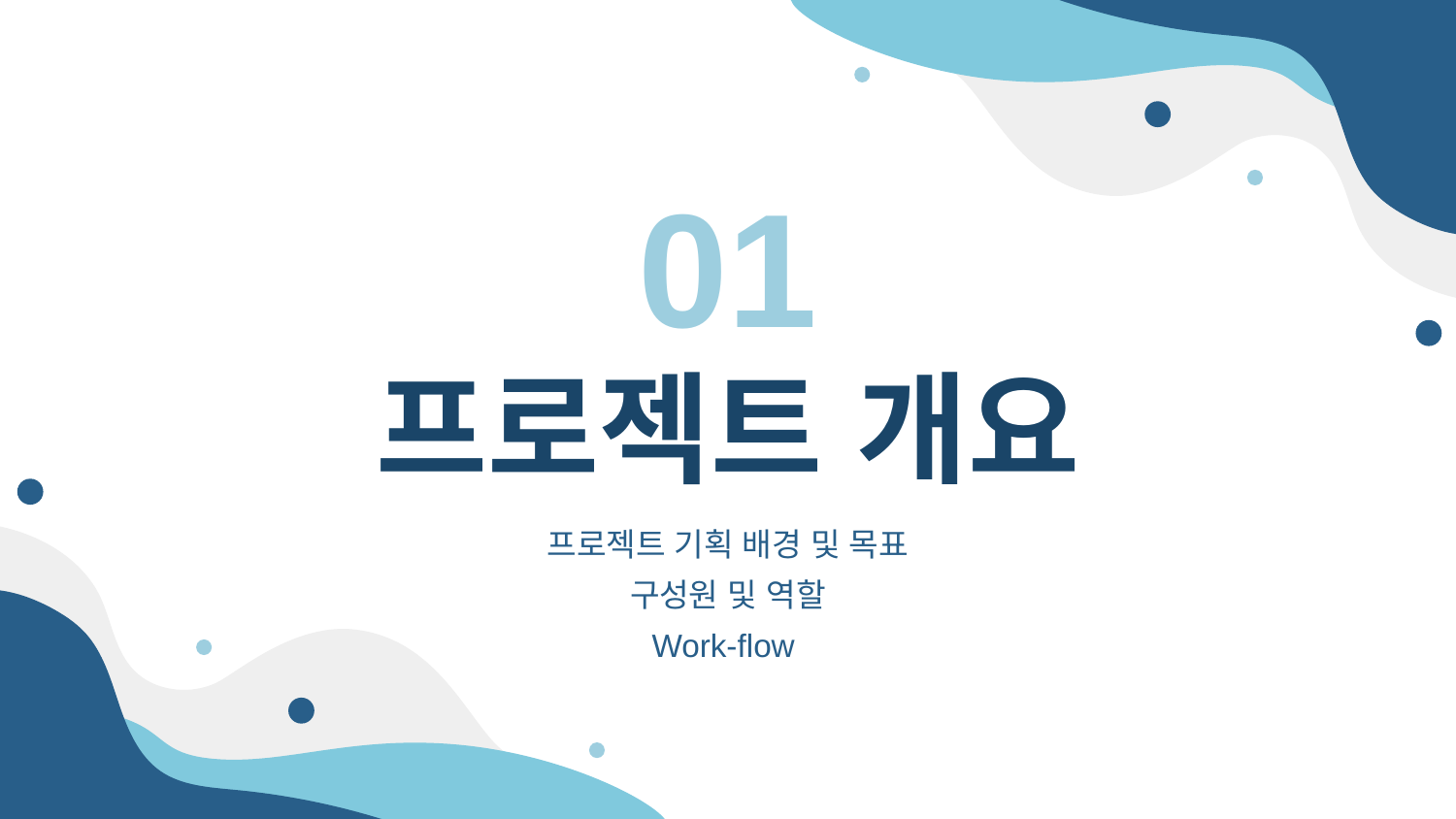

01
# 프로젝트 개요
프로젝트 기획 배경 및 목표
구성원 및 역할
Work-flow